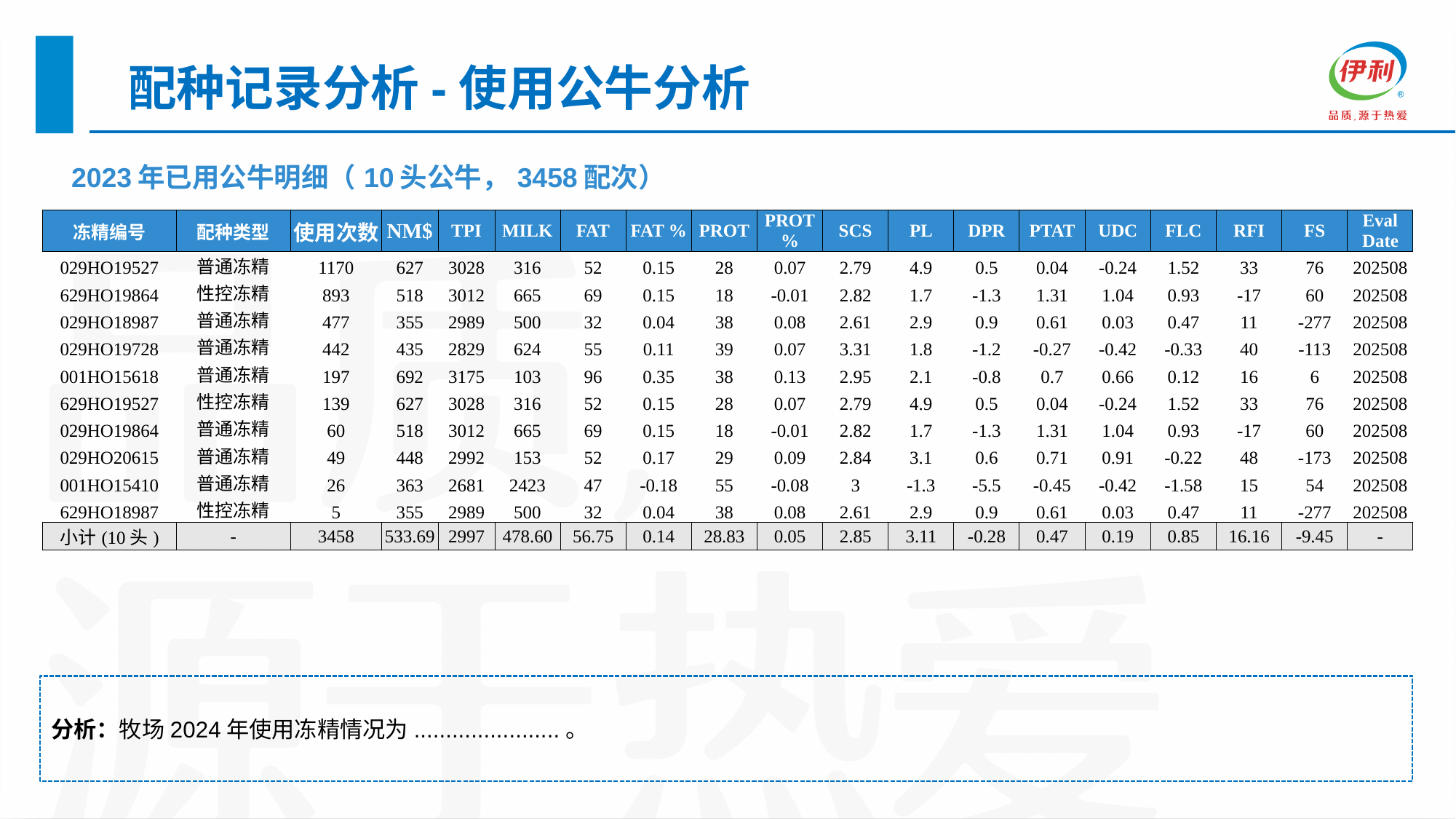

配种记录分析-使用公牛分析
| 2023年已用公牛明细（10头公牛，3458配次） |
| --- |
| 冻精编号 | 配种类型 | 使用次数 | NM$ | TPI | MILK | FAT | FAT % | PROT | PROT% | SCS | PL | DPR | PTAT | UDC | FLC | RFI | FS | Eval Date |
| --- | --- | --- | --- | --- | --- | --- | --- | --- | --- | --- | --- | --- | --- | --- | --- | --- | --- | --- |
| 029HO19527 | 普通冻精 | 1170 | 627 | 3028 | 316 | 52 | 0.15 | 28 | 0.07 | 2.79 | 4.9 | 0.5 | 0.04 | -0.24 | 1.52 | 33 | 76 | 202508 |
| 629HO19864 | 性控冻精 | 893 | 518 | 3012 | 665 | 69 | 0.15 | 18 | -0.01 | 2.82 | 1.7 | -1.3 | 1.31 | 1.04 | 0.93 | -17 | 60 | 202508 |
| 029HO18987 | 普通冻精 | 477 | 355 | 2989 | 500 | 32 | 0.04 | 38 | 0.08 | 2.61 | 2.9 | 0.9 | 0.61 | 0.03 | 0.47 | 11 | -277 | 202508 |
| 029HO19728 | 普通冻精 | 442 | 435 | 2829 | 624 | 55 | 0.11 | 39 | 0.07 | 3.31 | 1.8 | -1.2 | -0.27 | -0.42 | -0.33 | 40 | -113 | 202508 |
| 001HO15618 | 普通冻精 | 197 | 692 | 3175 | 103 | 96 | 0.35 | 38 | 0.13 | 2.95 | 2.1 | -0.8 | 0.7 | 0.66 | 0.12 | 16 | 6 | 202508 |
| 629HO19527 | 性控冻精 | 139 | 627 | 3028 | 316 | 52 | 0.15 | 28 | 0.07 | 2.79 | 4.9 | 0.5 | 0.04 | -0.24 | 1.52 | 33 | 76 | 202508 |
| 029HO19864 | 普通冻精 | 60 | 518 | 3012 | 665 | 69 | 0.15 | 18 | -0.01 | 2.82 | 1.7 | -1.3 | 1.31 | 1.04 | 0.93 | -17 | 60 | 202508 |
| 029HO20615 | 普通冻精 | 49 | 448 | 2992 | 153 | 52 | 0.17 | 29 | 0.09 | 2.84 | 3.1 | 0.6 | 0.71 | 0.91 | -0.22 | 48 | -173 | 202508 |
| 001HO15410 | 普通冻精 | 26 | 363 | 2681 | 2423 | 47 | -0.18 | 55 | -0.08 | 3 | -1.3 | -5.5 | -0.45 | -0.42 | -1.58 | 15 | 54 | 202508 |
| 629HO18987 | 性控冻精 | 5 | 355 | 2989 | 500 | 32 | 0.04 | 38 | 0.08 | 2.61 | 2.9 | 0.9 | 0.61 | 0.03 | 0.47 | 11 | -277 | 202508 |
| 小计(10头) | - | 3458 | 533.69 | 2997 | 478.60 | 56.75 | 0.14 | 28.83 | 0.05 | 2.85 | 3.11 | -0.28 | 0.47 | 0.19 | 0.85 | 16.16 | -9.45 | - |
分析：牧场2024年使用冻精情况为.......................。